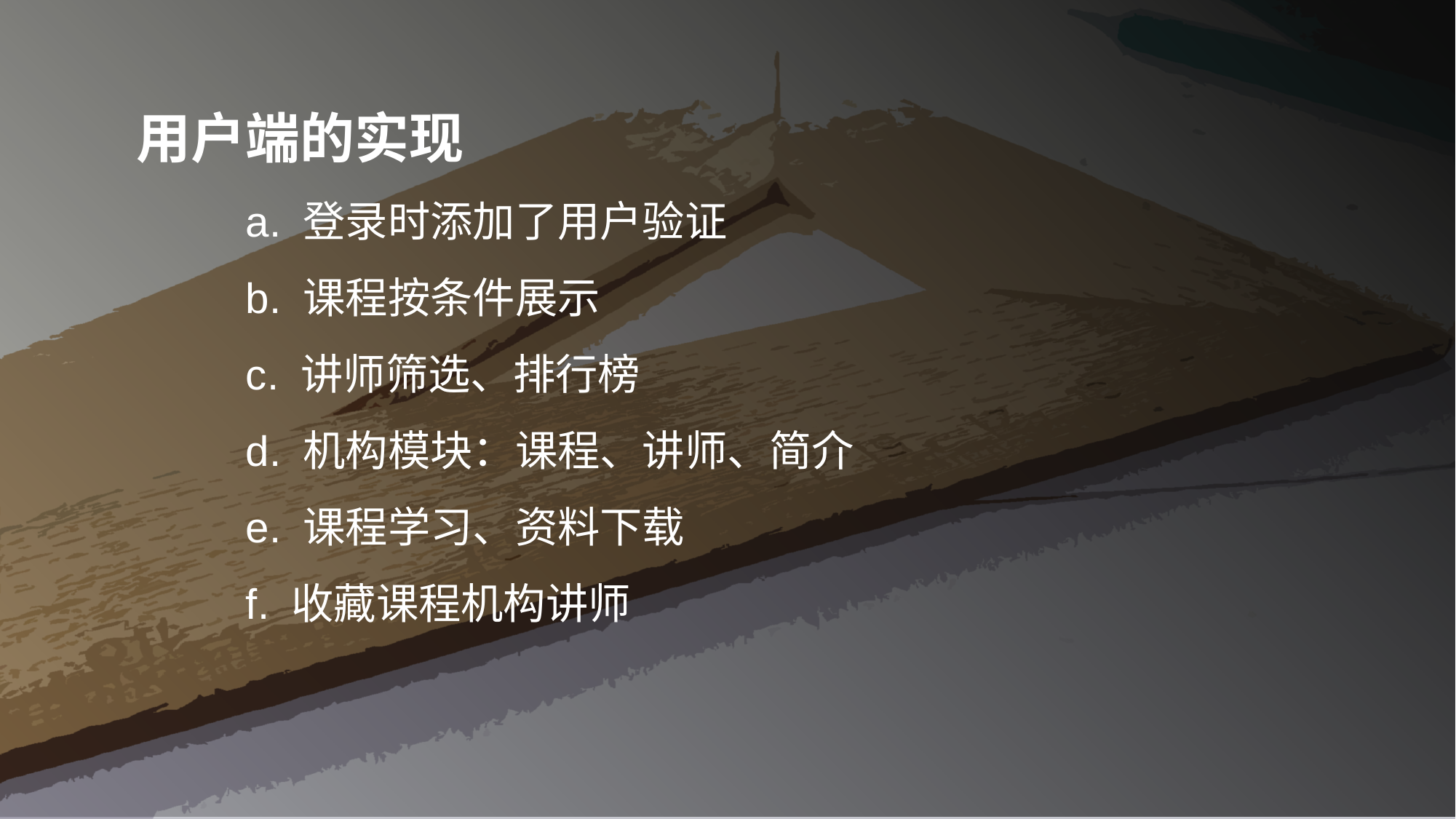

用户端的实现
 		a. 登录时添加了用户验证
		b. 课程按条件展示
		c. 讲师筛选、排行榜
		d. 机构模块：课程、讲师、简介
		e. 课程学习、资料下载
		f. 收藏课程机构讲师